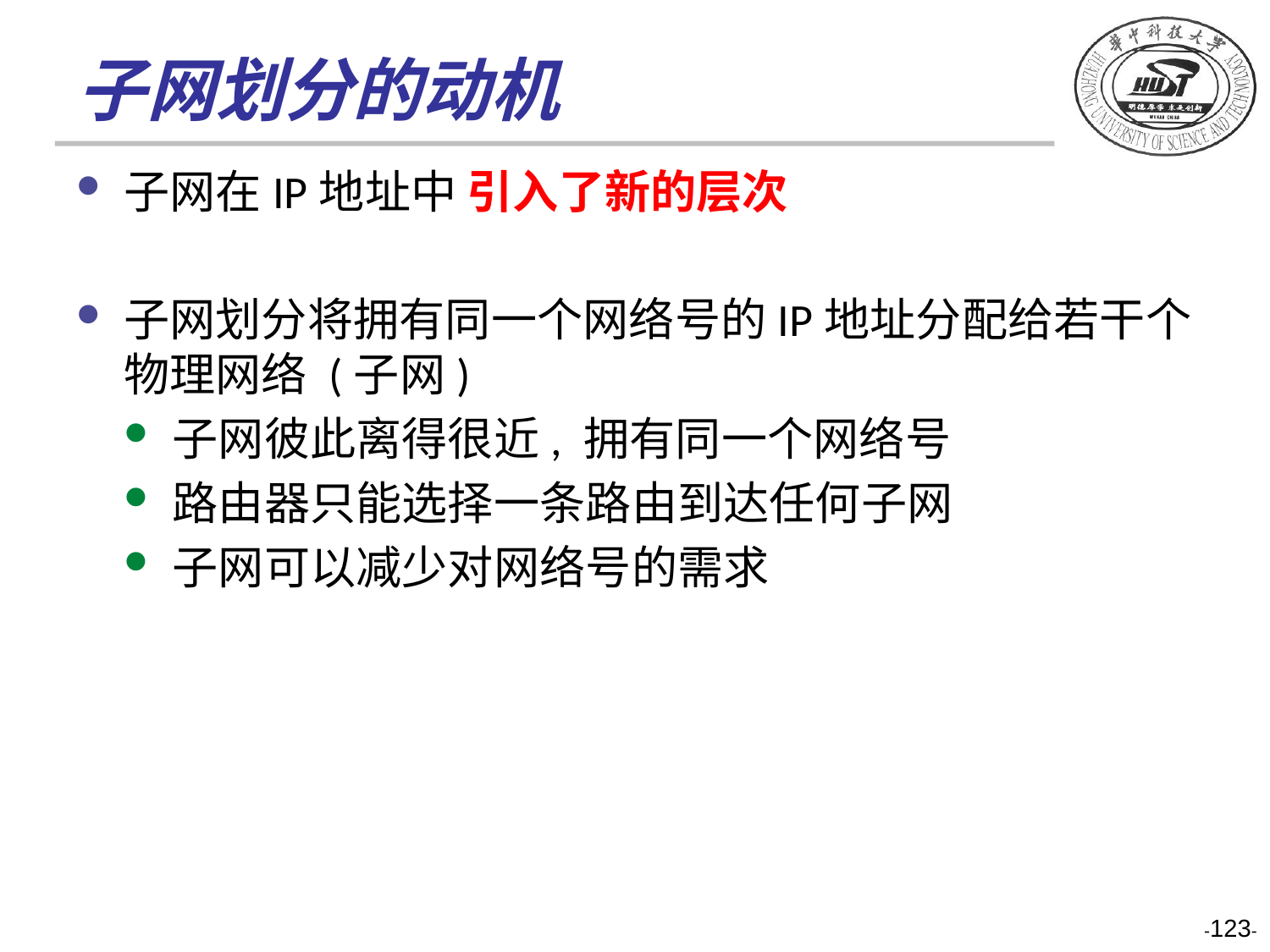

# 子网划分的动机
子网在IP地址中 引入了新的层次

子网划分将拥有同一个网络号的IP地址分配给若干个物理网络 (子网)
子网彼此离得很近, 拥有同一个网络号
路由器只能选择一条路由到达任何子网
子网可以减少对网络号的需求
-123-